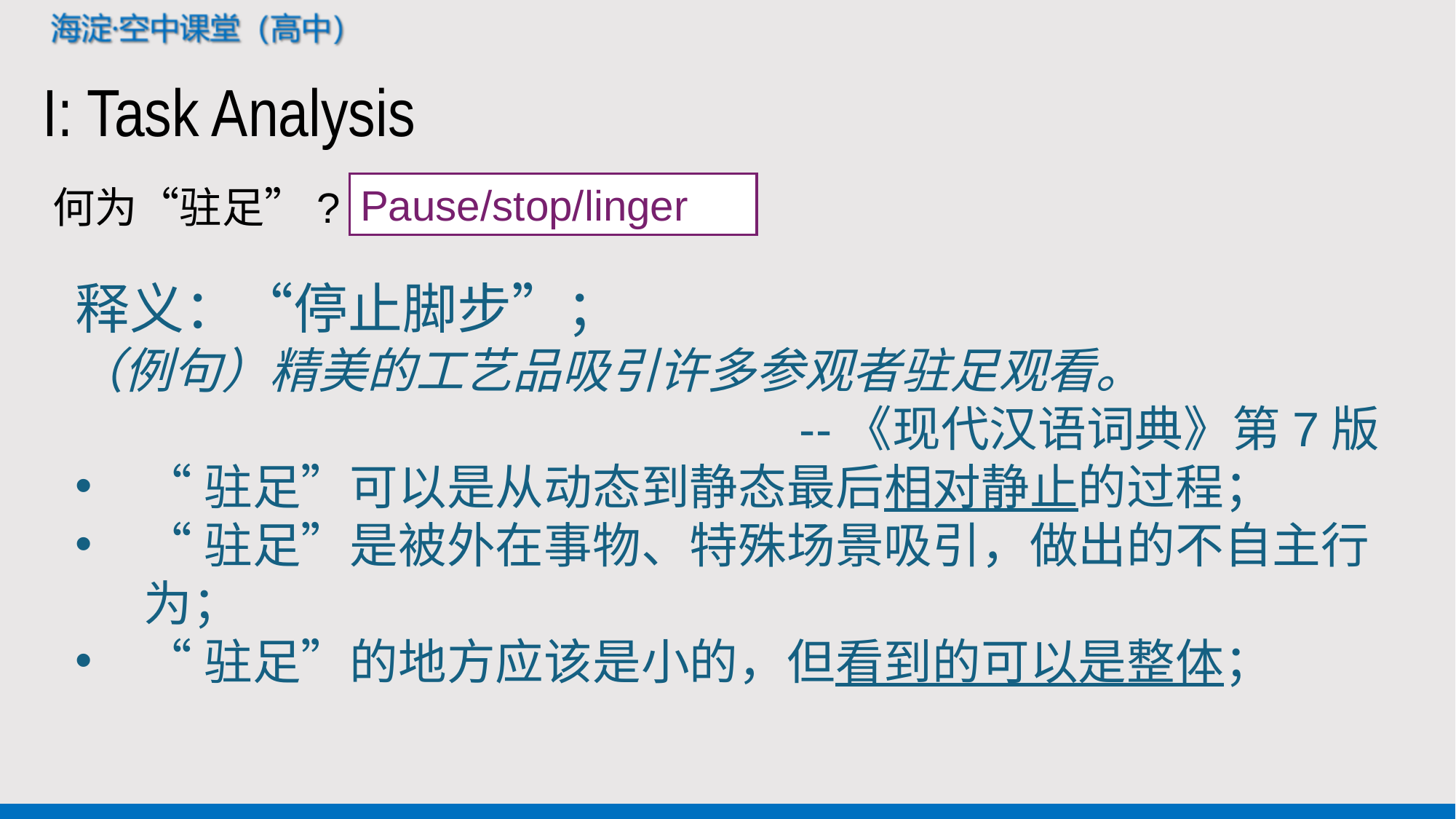

I: Task Analysis
Pause/stop/linger
何为“驻足”?
释义：“停止脚步”；
（例句）精美的工艺品吸引许多参观者驻足观看。
	--《现代汉语词典》第7版
“驻足”可以是从动态到静态最后相对静止的过程；
“驻足”是被外在事物、特殊场景吸引，做出的不自主行为；
“驻足”的地方应该是小的，但看到的可以是整体；